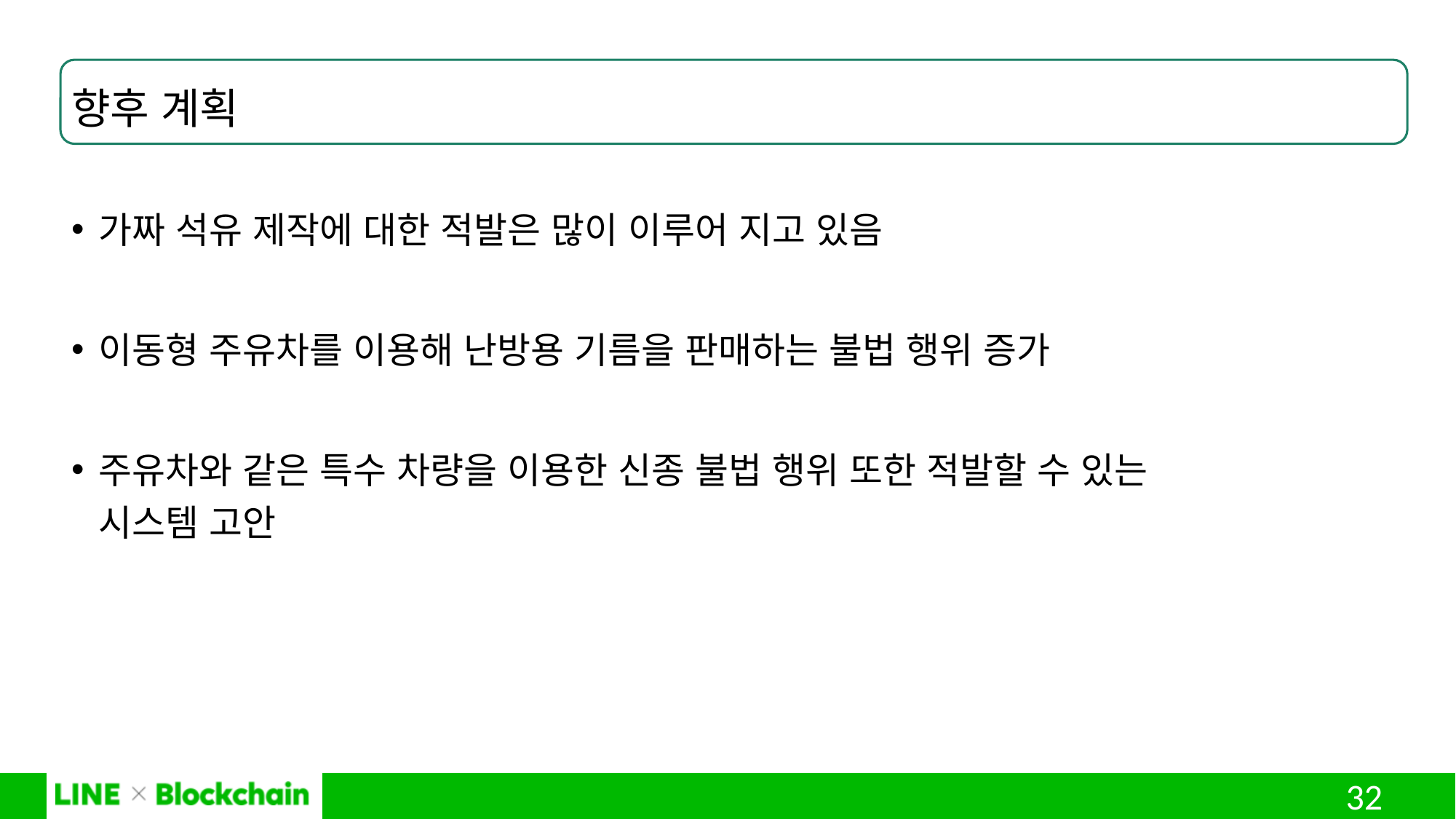

향후 계획
가짜 석유 제작에 대한 적발은 많이 이루어 지고 있음
이동형 주유차를 이용해 난방용 기름을 판매하는 불법 행위 증가
주유차와 같은 특수 차량을 이용한 신종 불법 행위 또한 적발할 수 있는
시스템 고안